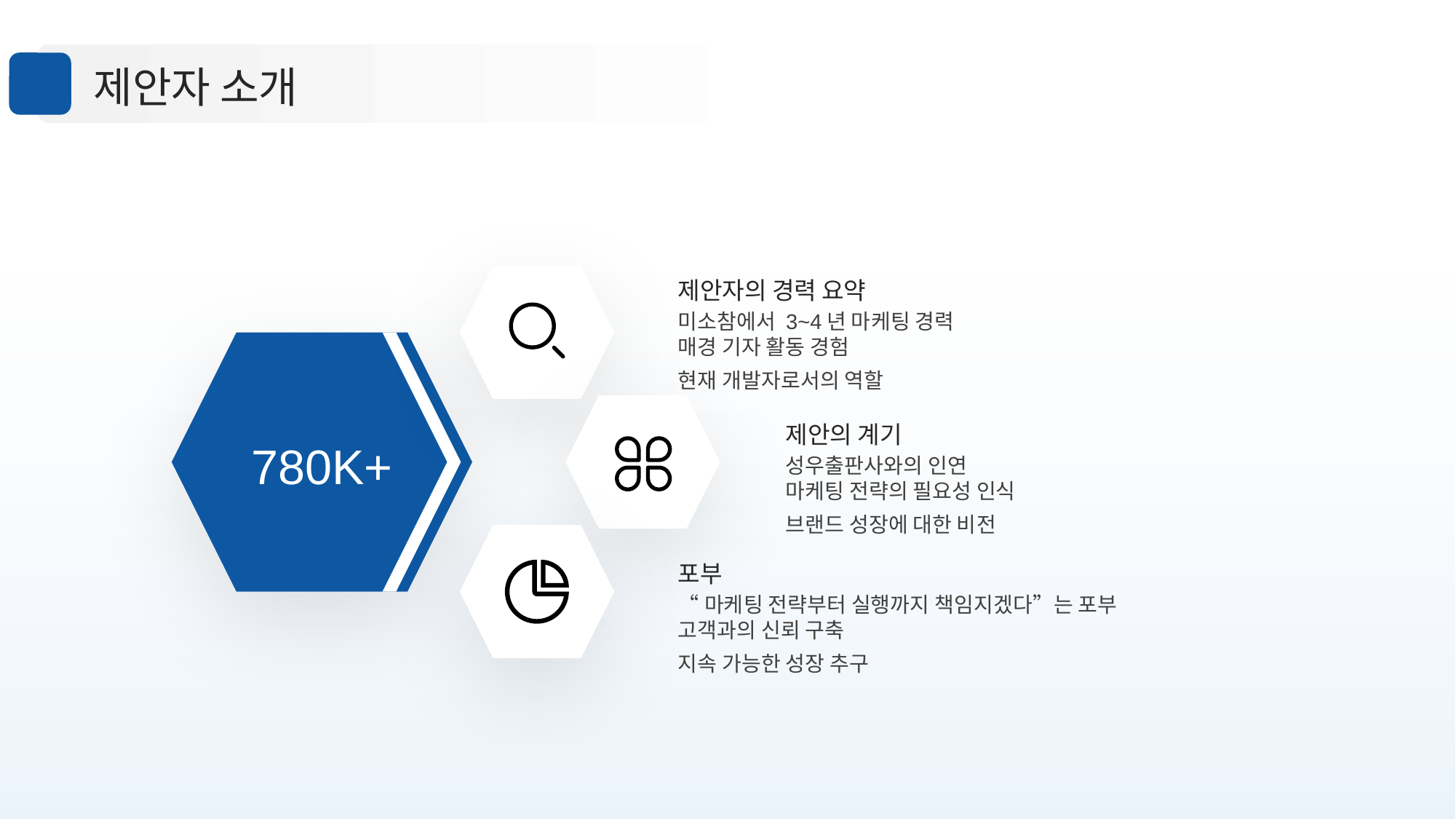

제안자 소개

제안자의 경력 요약

미소참에서 3~4년 마케팅 경력
매경 기자 활동 경험
현재 개발자로서의 역할
780K+

제안의 계기

성우출판사와의 인연
마케팅 전략의 필요성 인식
브랜드 성장에 대한 비전

포부

“마케팅 전략부터 실행까지 책임지겠다”는 포부
고객과의 신뢰 구축
지속 가능한 성장 추구